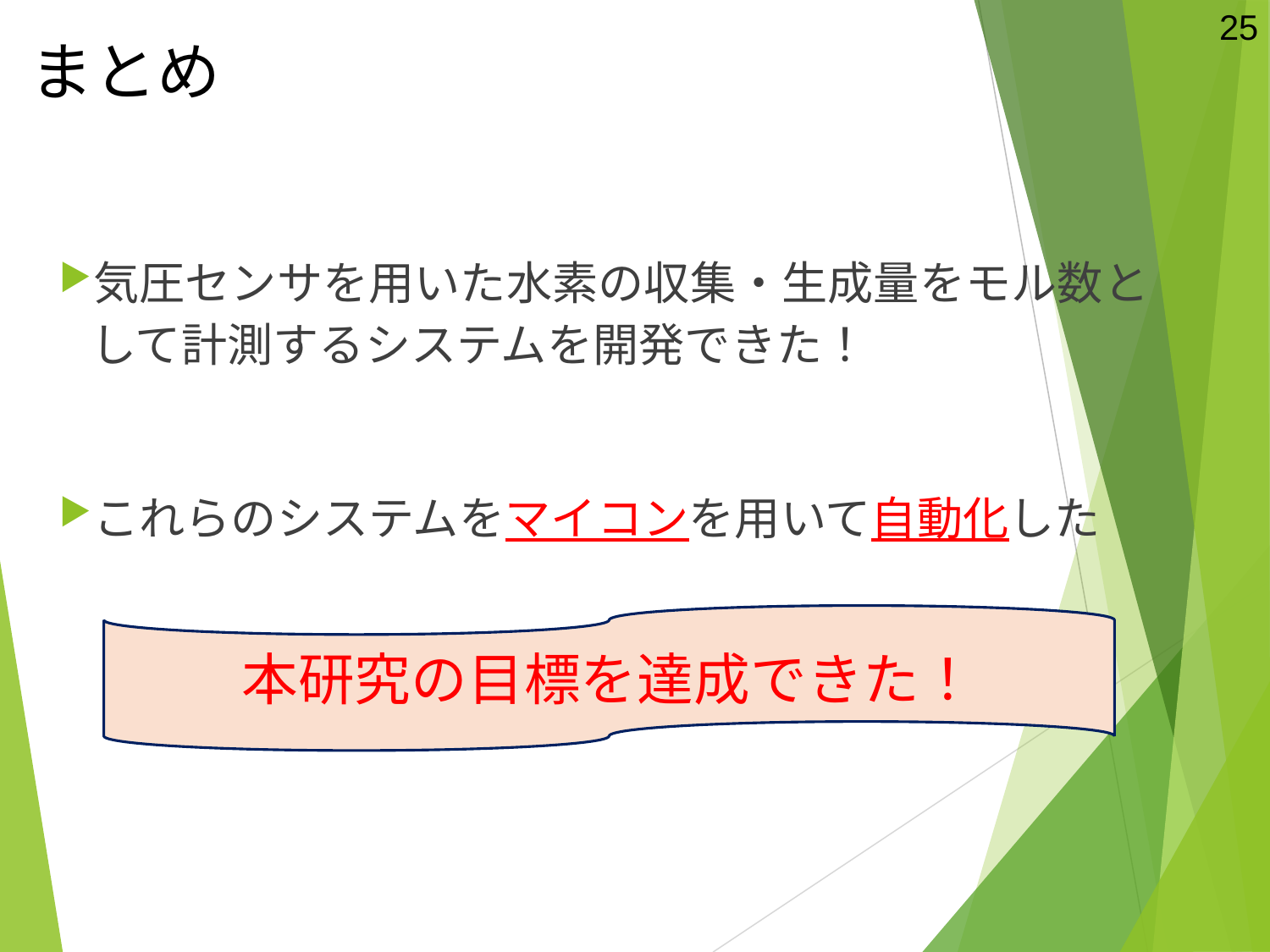

25
まとめ
気圧センサを用いた水素の収集・生成量をモル数と
  して計測するシステムを開発できた！

これらのシステムをマイコンを用いて自動化した

本研究の目標を達成できた！